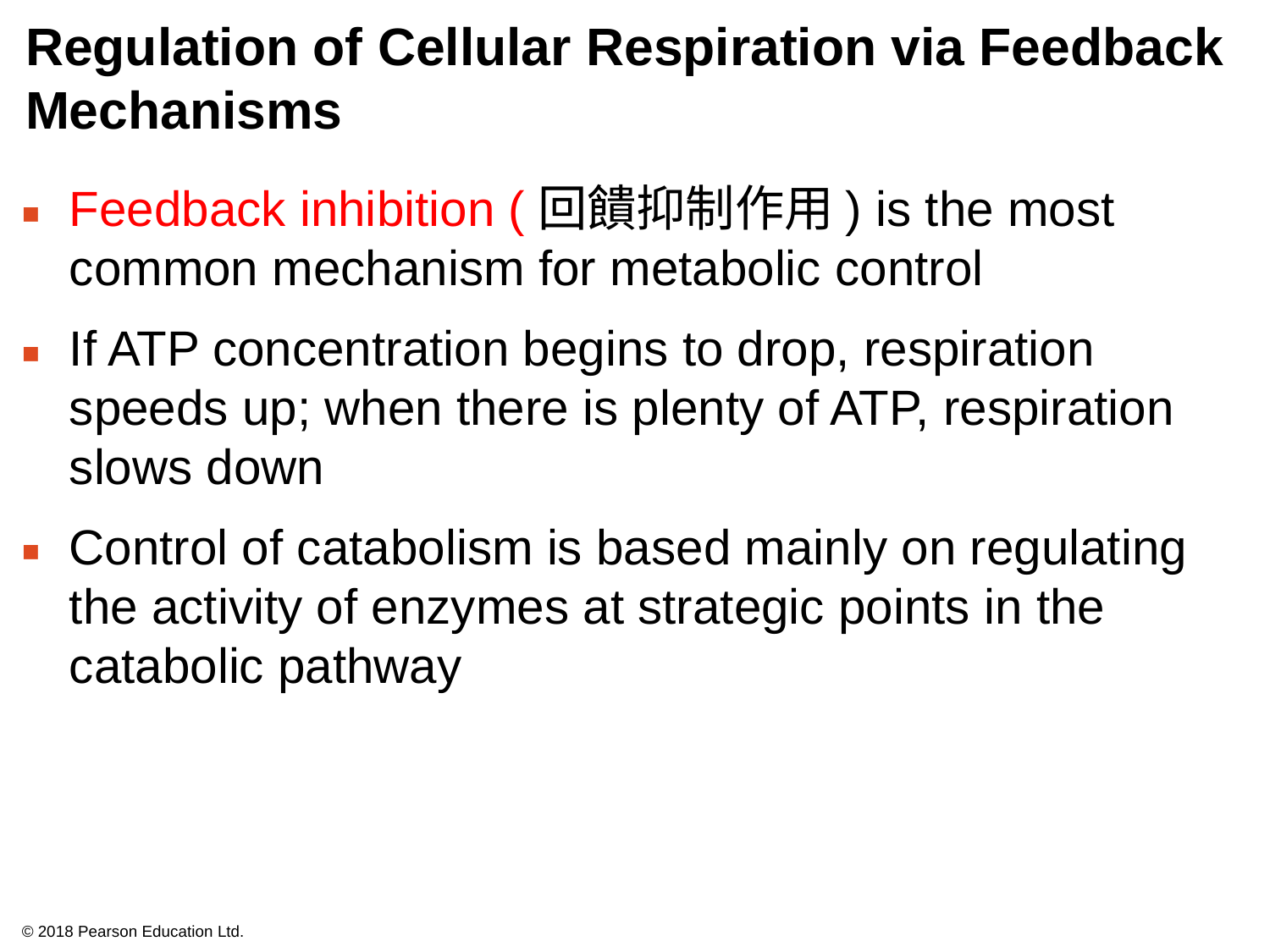

# Regulation of Cellular Respiration via Feedback Mechanisms
Feedback inhibition (回饋抑制作用) is the most common mechanism for metabolic control
If ATP concentration begins to drop, respiration speeds up; when there is plenty of ATP, respiration slows down
Control of catabolism is based mainly on regulating the activity of enzymes at strategic points in the catabolic pathway
© 2018 Pearson Education Ltd.